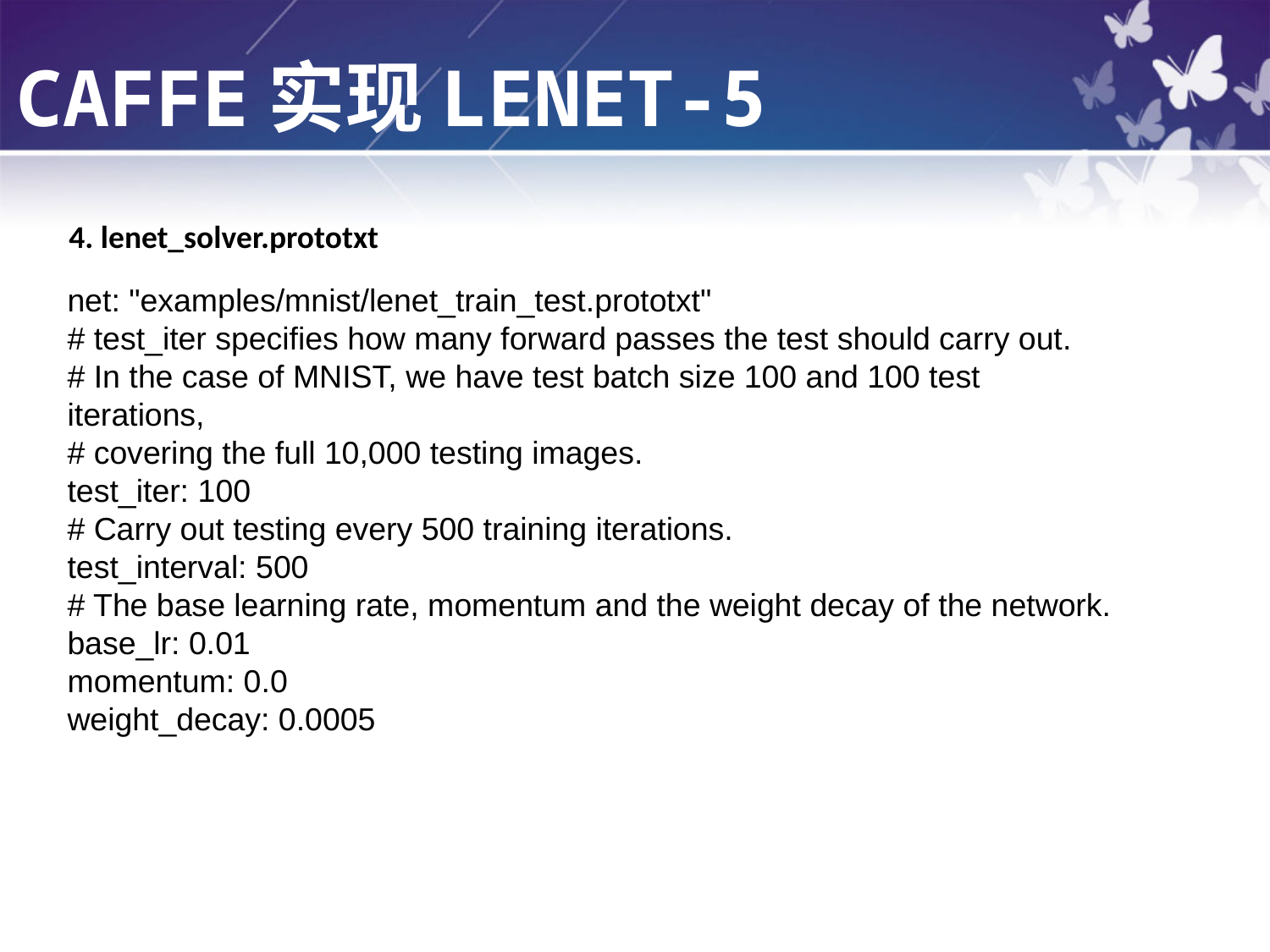

CAFFE实现LENET-5
4. lenet_solver.prototxt
net: "examples/mnist/lenet_train_test.prototxt"
# test_iter specifies how many forward passes the test should carry out.
# In the case of MNIST, we have test batch size 100 and 100 test iterations,
# covering the full 10,000 testing images.
test_iter: 100
# Carry out testing every 500 training iterations.
test_interval: 500
# The base learning rate, momentum and the weight decay of the network.
base_lr: 0.01
momentum: 0.0
weight_decay: 0.0005